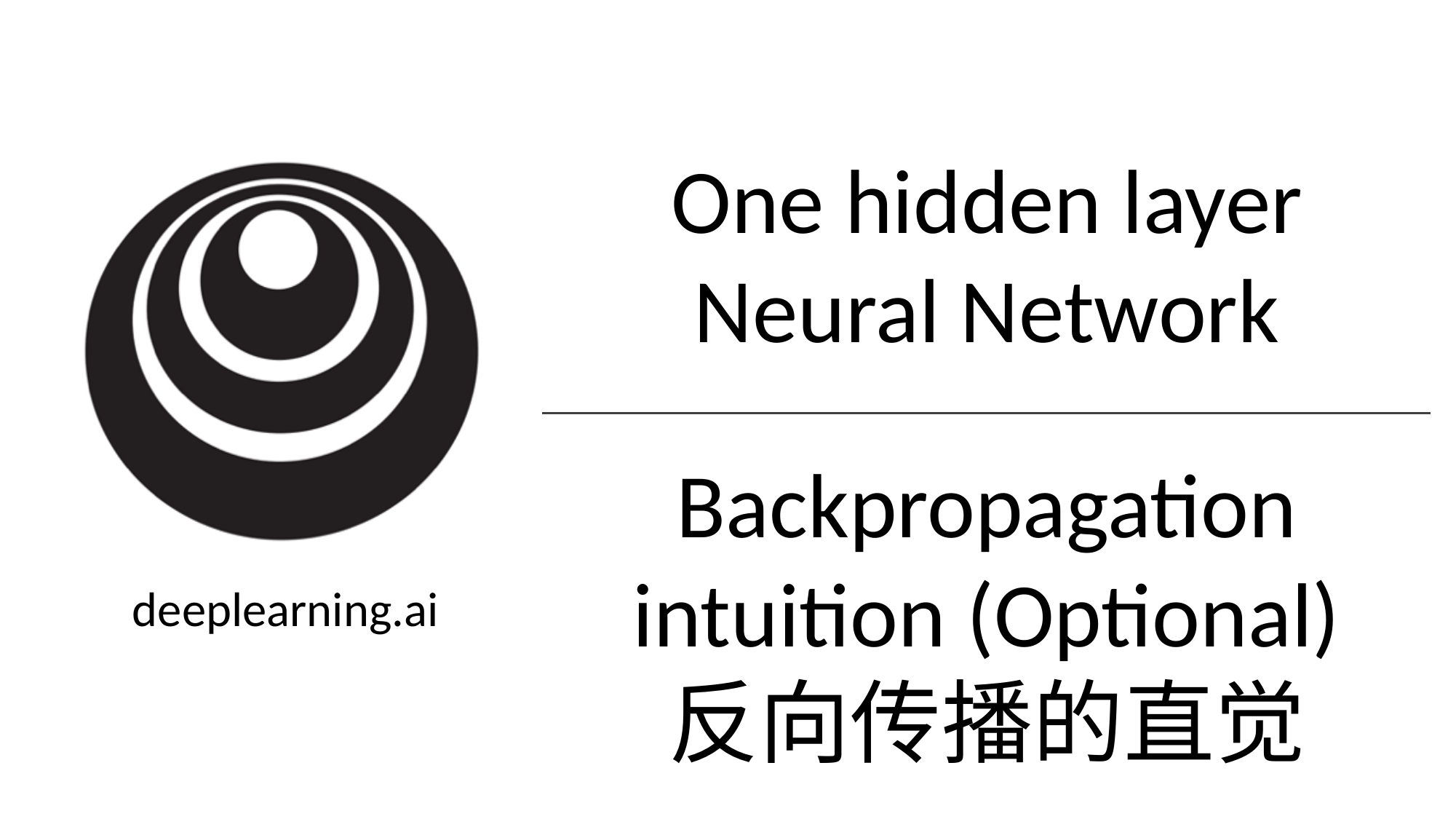

One hidden layer
Neural Network
Backpropagation
intuition (Optional)
反向传播的直觉